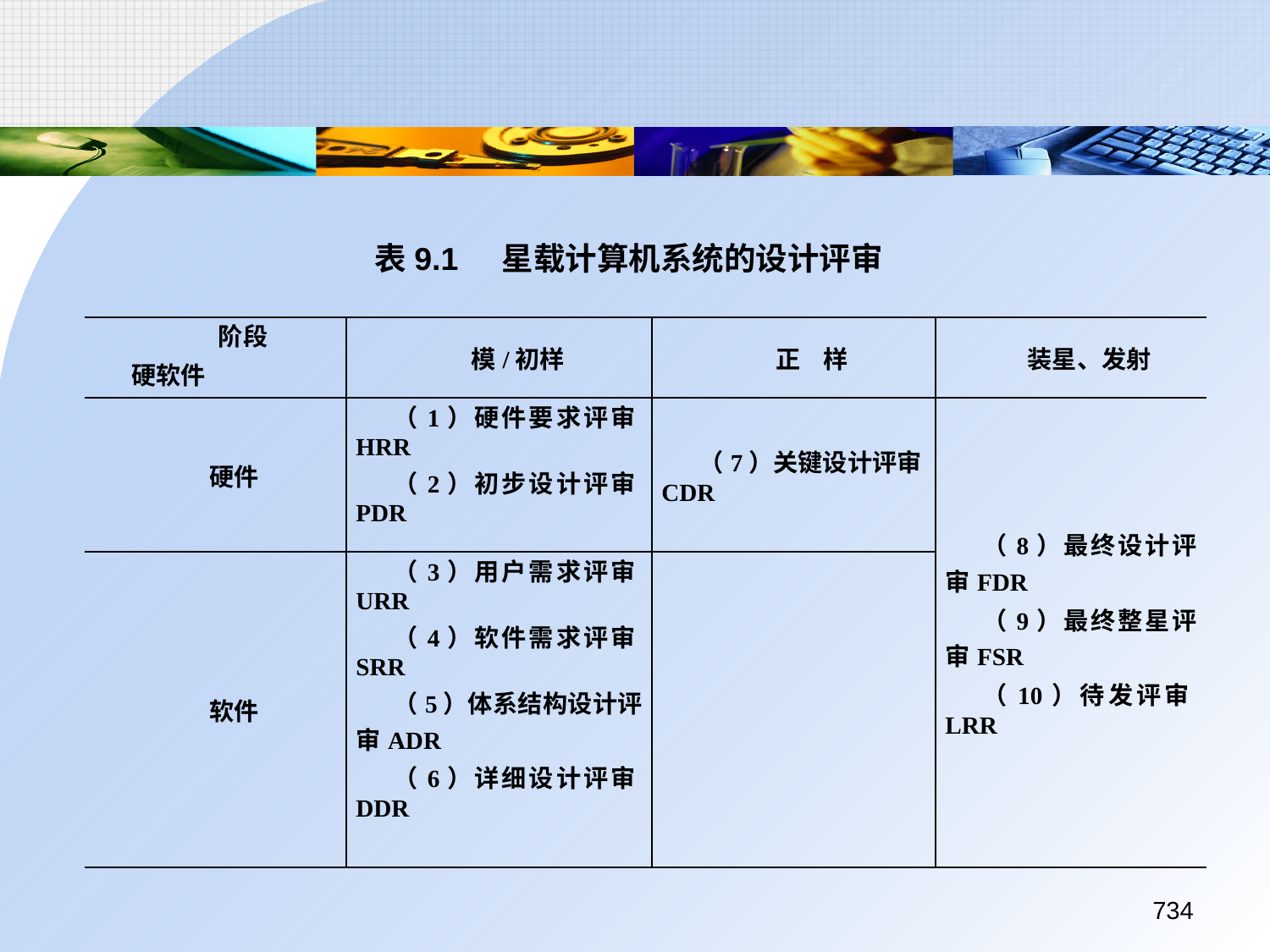

表9.1	星载计算机系统的设计评审
| 阶段 硬软件 | 模/初样 | 正 样 | 装星、发射 |
| --- | --- | --- | --- |
| 硬件 | （1）硬件要求评审HRR （2）初步设计评审PDR | （7）关键设计评审CDR | （8）最终设计评审FDR （9）最终整星评审FSR （10）待发评审LRR |
| 软件 | （3）用户需求评审URR （4）软件需求评审SRR （5）体系结构设计评审ADR （6）详细设计评审DDR |  |  |
734